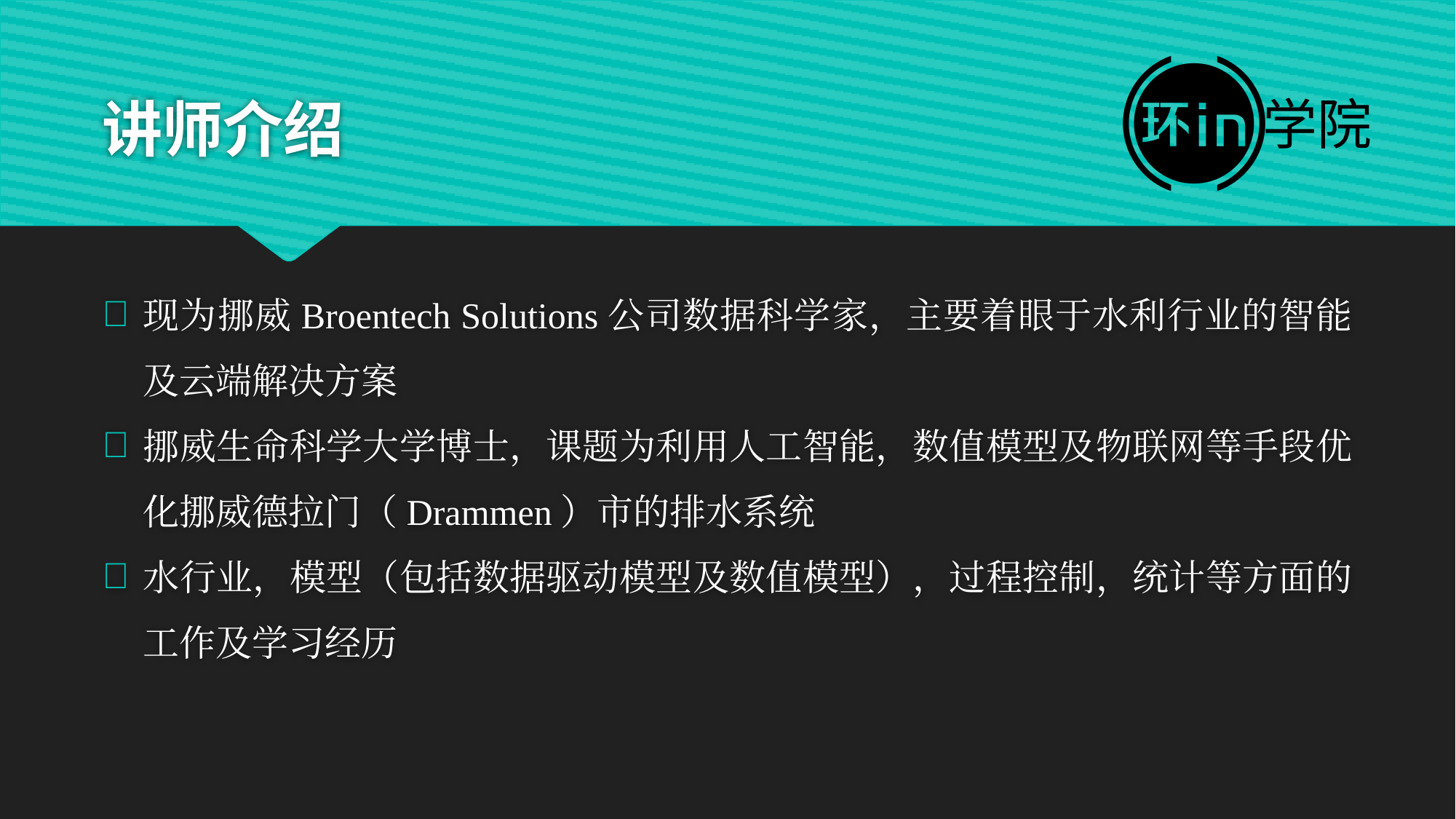

# 讲师介绍
除第一节课程外，其他节不需要此幻灯片
现为挪威Broentech Solutions公司数据科学家，主要着眼于水利行业的智能及云端解决方案
挪威生命科学大学博士，课题为利用人工智能，数值模型及物联网等手段优化挪威德拉门（Drammen）市的排水系统
水行业，模型（包括数据驱动模型及数值模型），过程控制，统计等方面的工作及学习经历